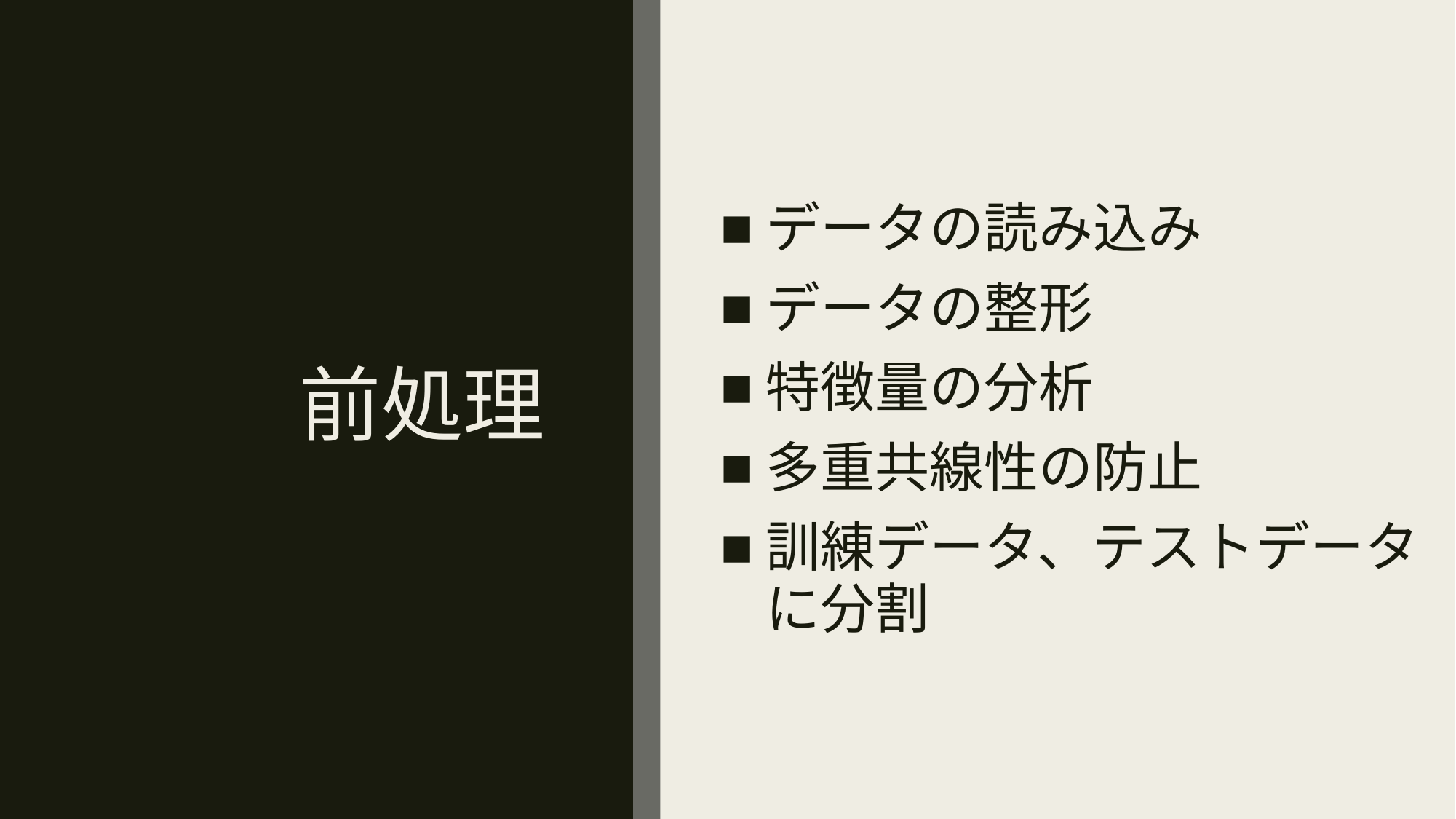

# 前処理
データの読み込み
データの整形
特徴量の分析
多重共線性の防止
訓練データ、テストデータに分割